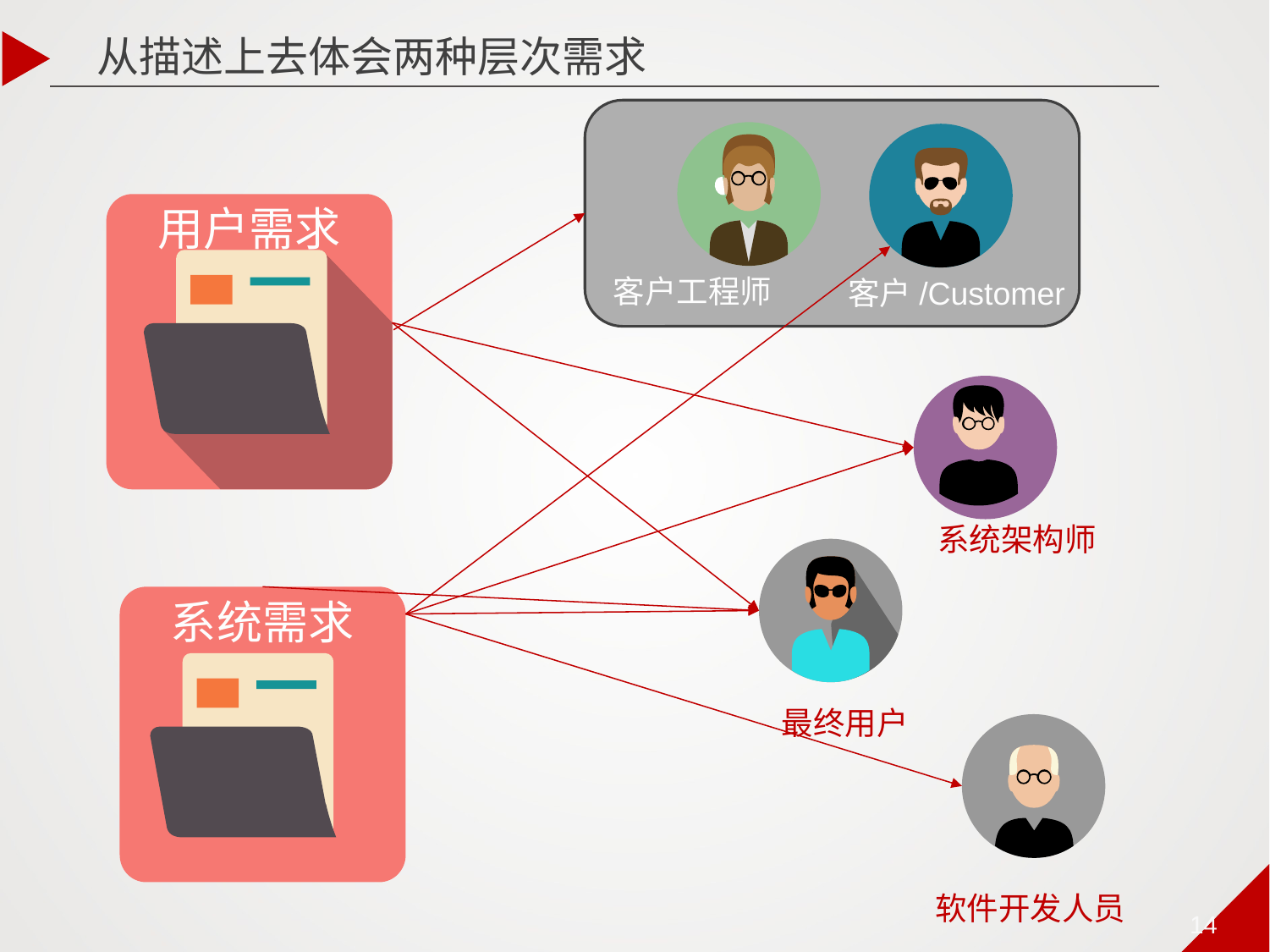

从描述上去体会两种层次需求

用户需求

客户工程师
客户/Customer

系统架构师

系统需求

最终用户

软件开发人员